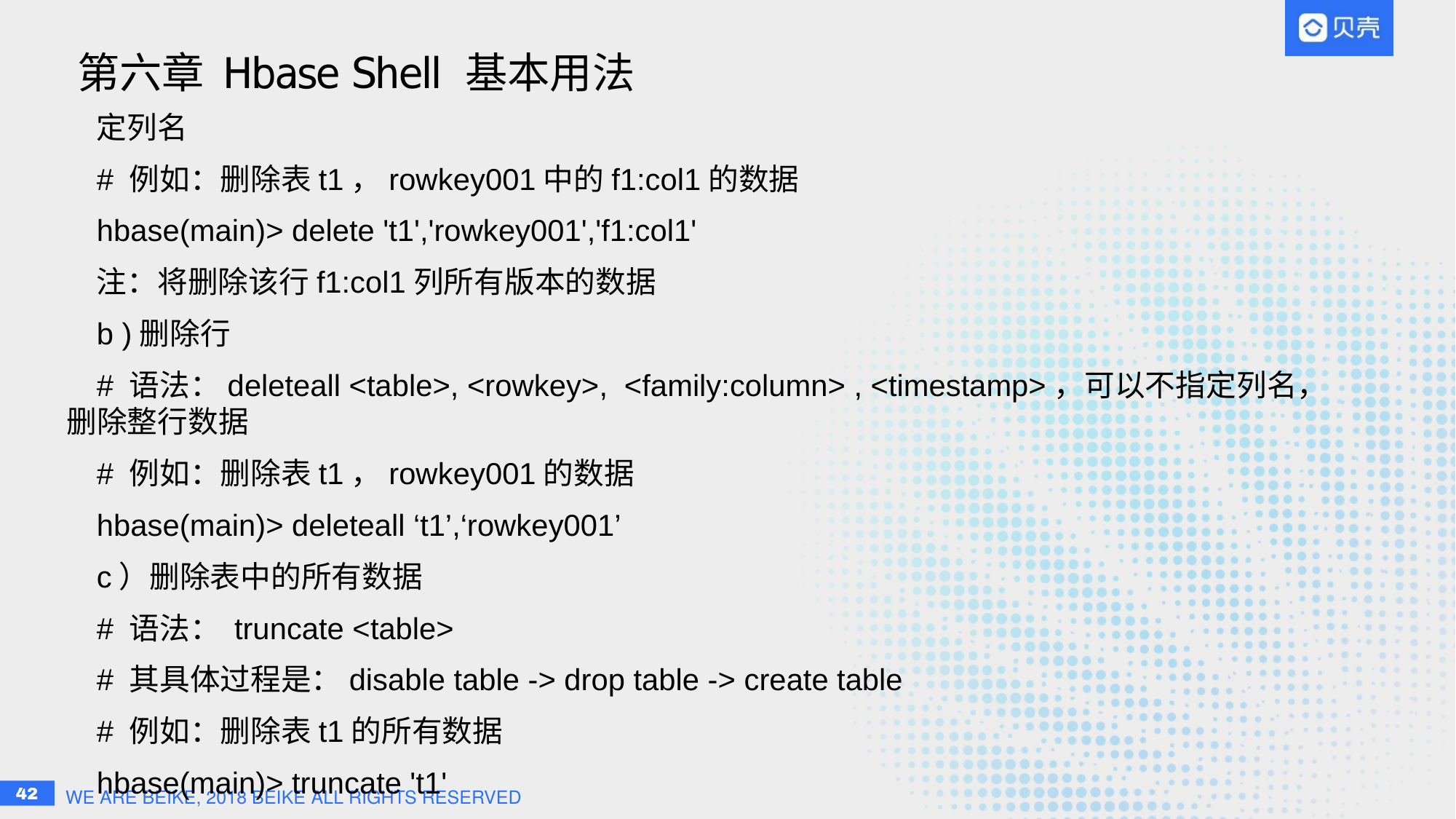

# 第六章 Hbase Shell 基本用法
定列名
# 例如：删除表t1，rowkey001中的f1:col1的数据
hbase(main)> delete 't1','rowkey001','f1:col1'
注：将删除该行f1:col1列所有版本的数据
b )删除行
# 语法：deleteall <table>, <rowkey>,  <family:column> , <timestamp>，可以不指定列名，删除整行数据
# 例如：删除表t1，rowkey001的数据
hbase(main)> deleteall ‘t1’,‘rowkey001’
c）删除表中的所有数据
# 语法： truncate <table>
# 其具体过程是：disable table -> drop table -> create table
# 例如：删除表t1的所有数据
hbase(main)> truncate 't1'